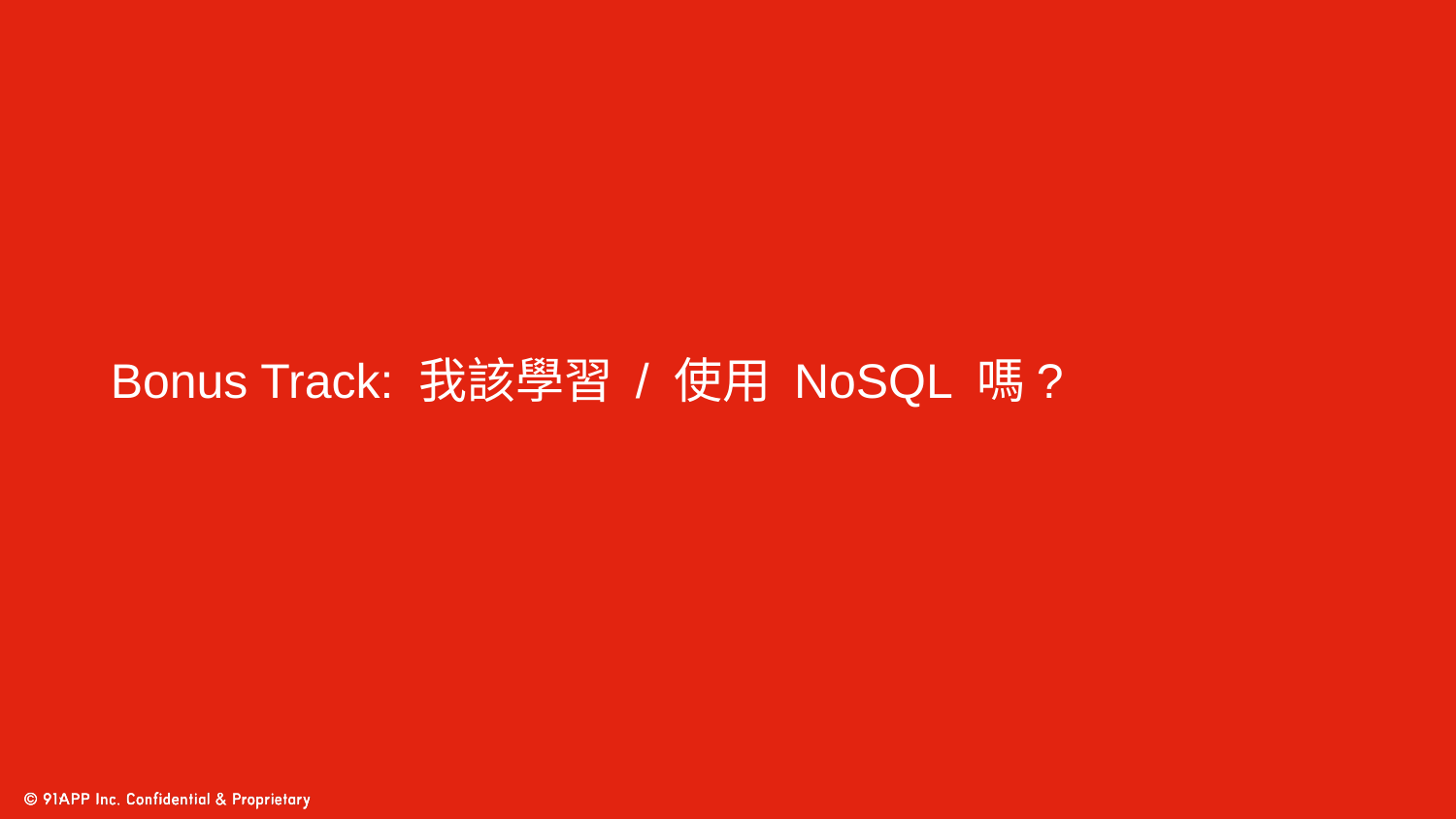

# Bonus Track: 我該學習 / 使用 NoSQL 嗎?